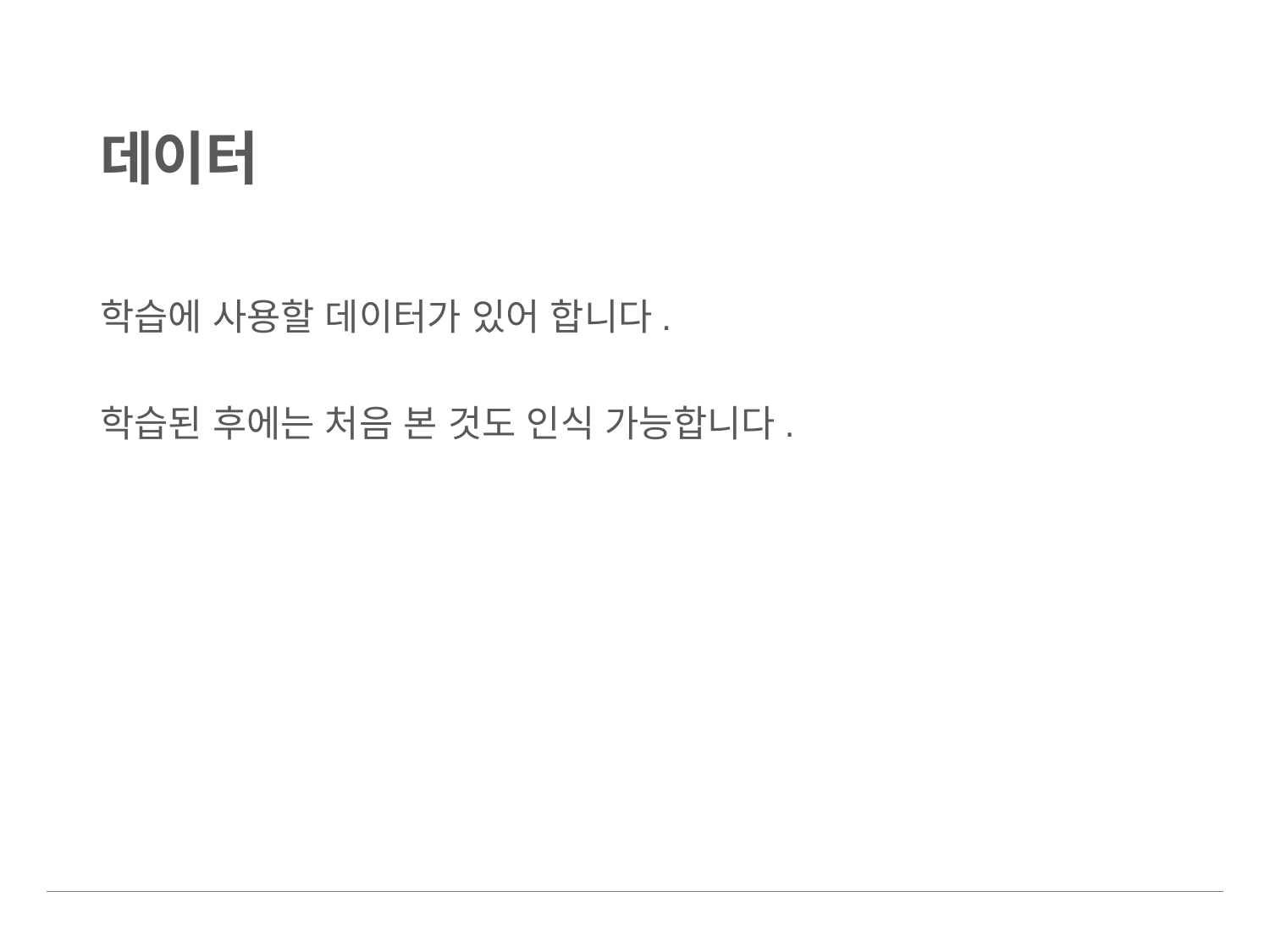

# 데이터
학습에 사용할 데이터가 있어 합니다.

학습된 후에는 처음 본 것도 인식 가능합니다.